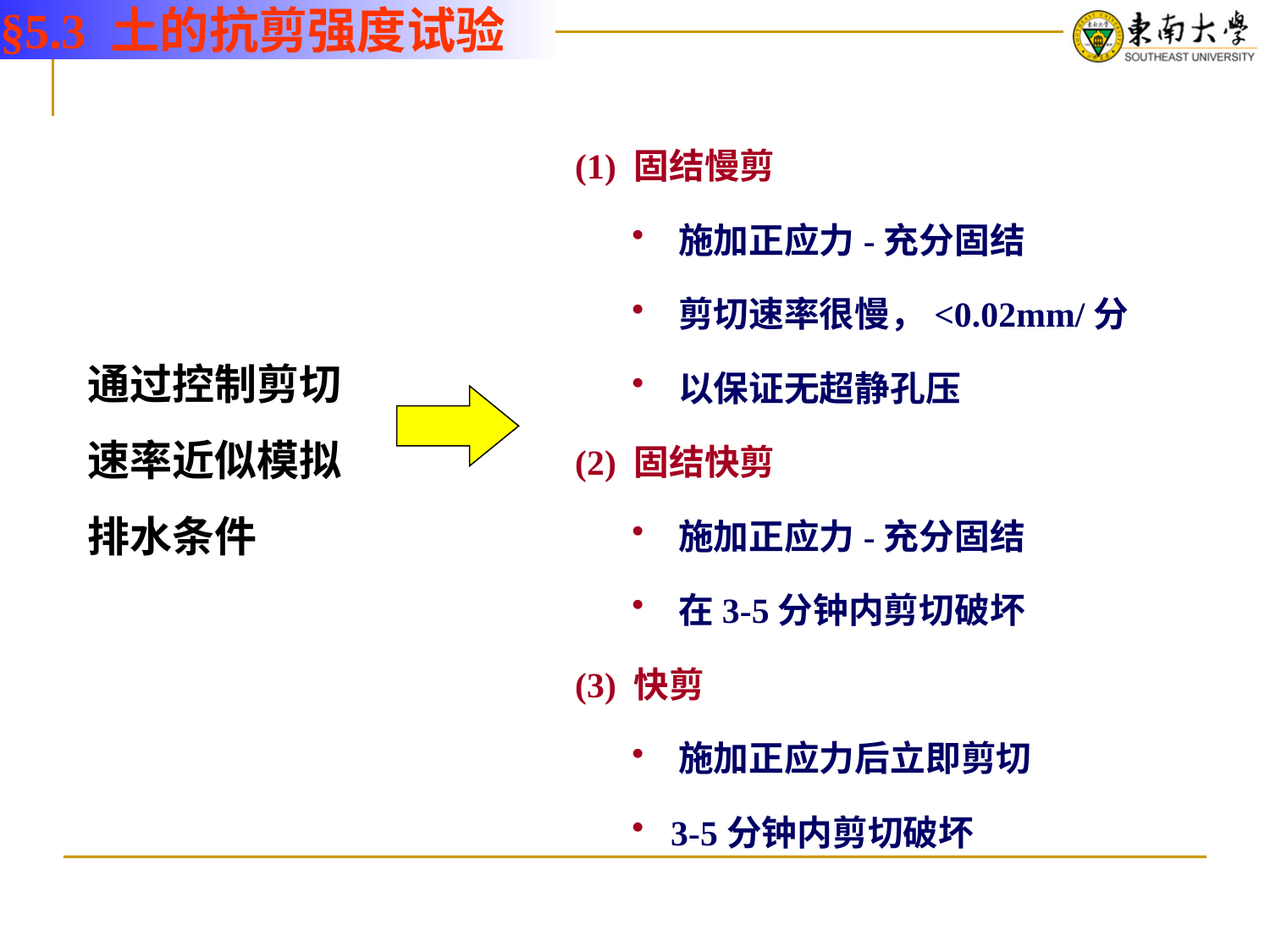

§5.3 土的抗剪强度试验
(1) 固结慢剪
 施加正应力-充分固结
 剪切速率很慢，<0.02mm/分
 以保证无超静孔压
(2) 固结快剪
 施加正应力-充分固结
 在3-5分钟内剪切破坏
(3) 快剪
 施加正应力后立即剪切
 3-5分钟内剪切破坏
通过控制剪切速率近似模拟排水条件